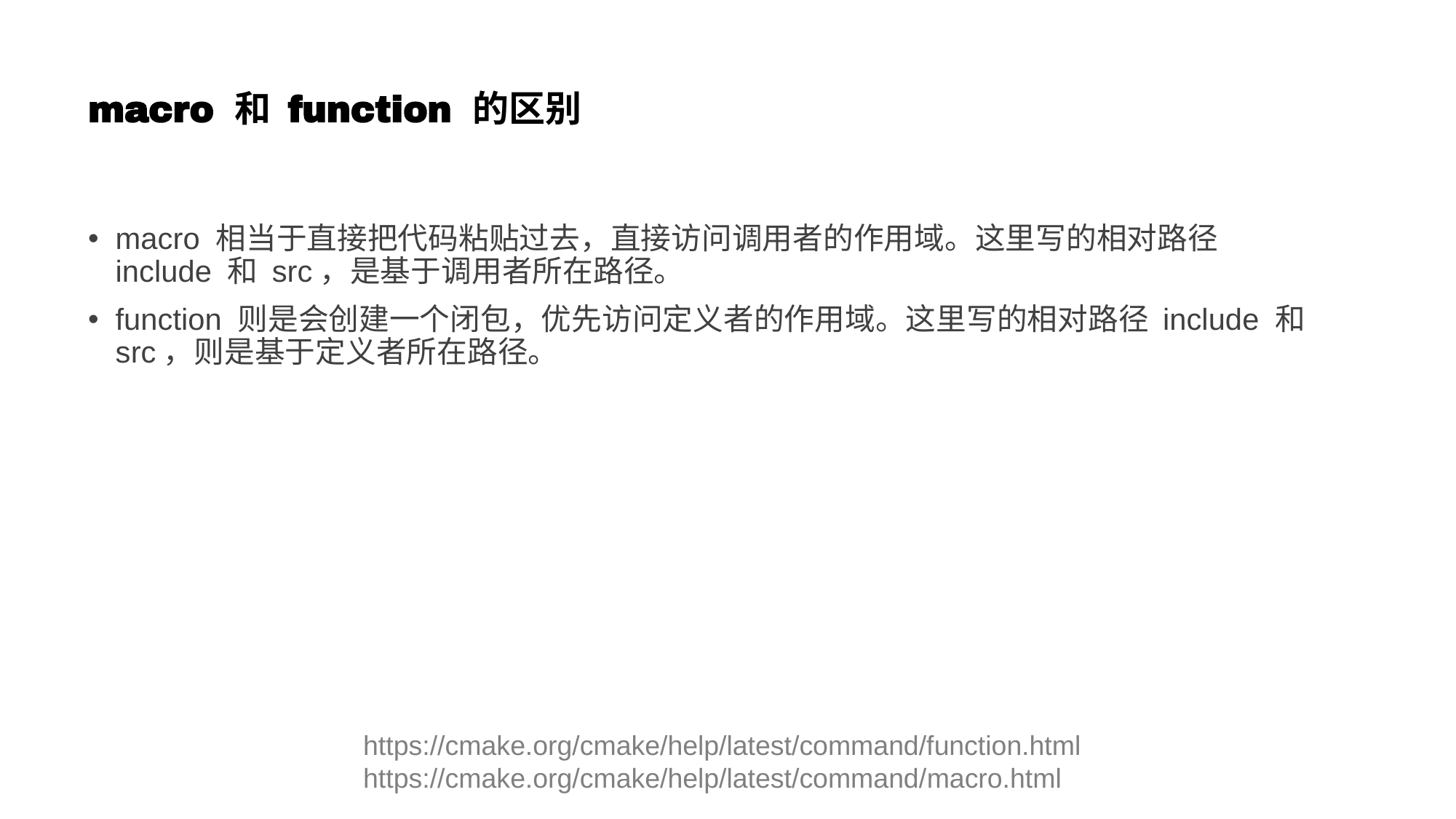

# macro 和 function 的区别
macro 相当于直接把代码粘贴过去，直接访问调用者的作用域。这里写的相对路径 include 和 src，是基于调用者所在路径。
function 则是会创建一个闭包，优先访问定义者的作用域。这里写的相对路径 include 和 src，则是基于定义者所在路径。
https://cmake.org/cmake/help/latest/command/function.html
https://cmake.org/cmake/help/latest/command/macro.html